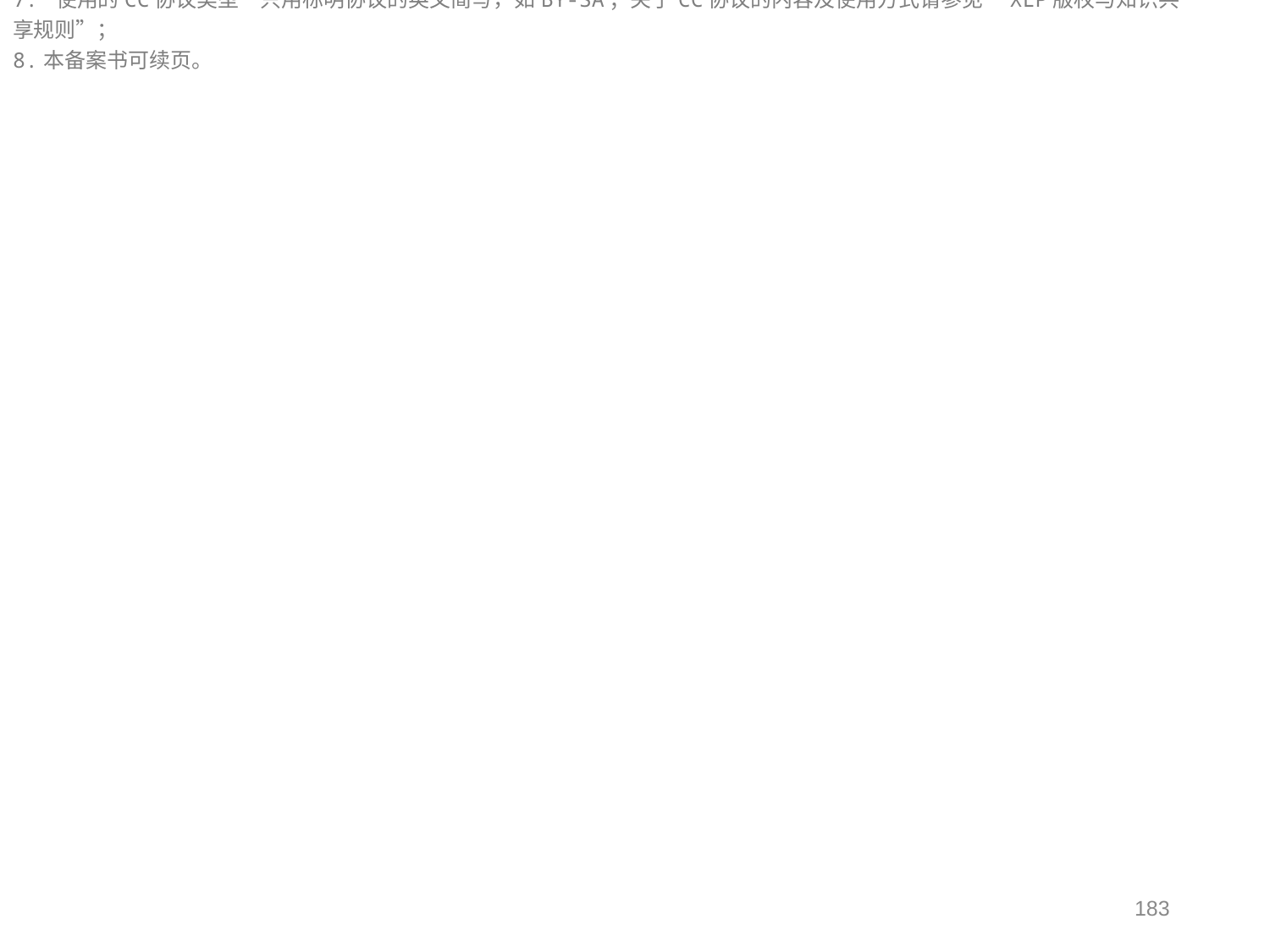

填表注意事项：
1.本备案书以电子版的形式提交，以专利局收到申请的时间为准；
2.填写清晰，易于识别，专有名词和符号的使用前后要统一；
3.“技术方案名称”应简短、准确，不超过25个字；
4.“解决的技术问题”一栏不超过150字；
5.“技术方案及具体实施方式”指接受开源的技术方案的最佳操作方法、步骤，对方案的叙述要充分具体，必要时可附图说明；
6.“创新之处”的叙述要简要、清楚，有多个创新之处的，用阿拉伯数字编号分别叙述，不超过200字；
7.“使用的CC协议类型”只用标明协议的英文简写，如BY-SA；关于CC协议的内容及使用方式请参见“XLP版权与知识共享规则”；
8.本备案书可续页。

183